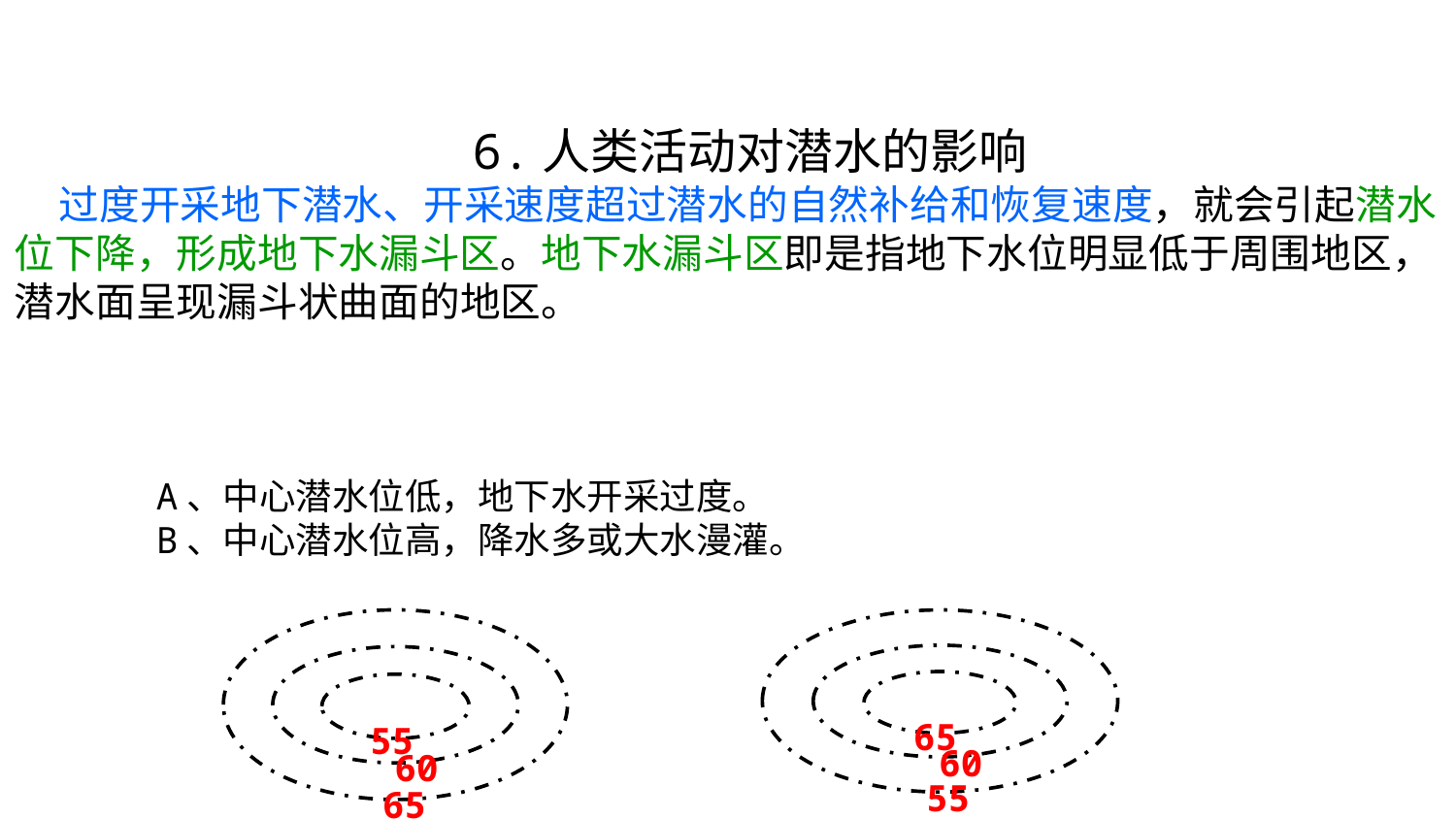

6.人类活动对潜水的影响
过度开采地下潜水、开采速度超过潜水的自然补给和恢复速度，就会引起潜水位下降，形成地下水漏斗区。地下水漏斗区即是指地下水位明显低于周围地区，潜水面呈现漏斗状曲面的地区。

A、中心潜水位低，地下水开采过度。
B、中心潜水位高，降水多或大水漫灌。

65
60
55

55
60
65